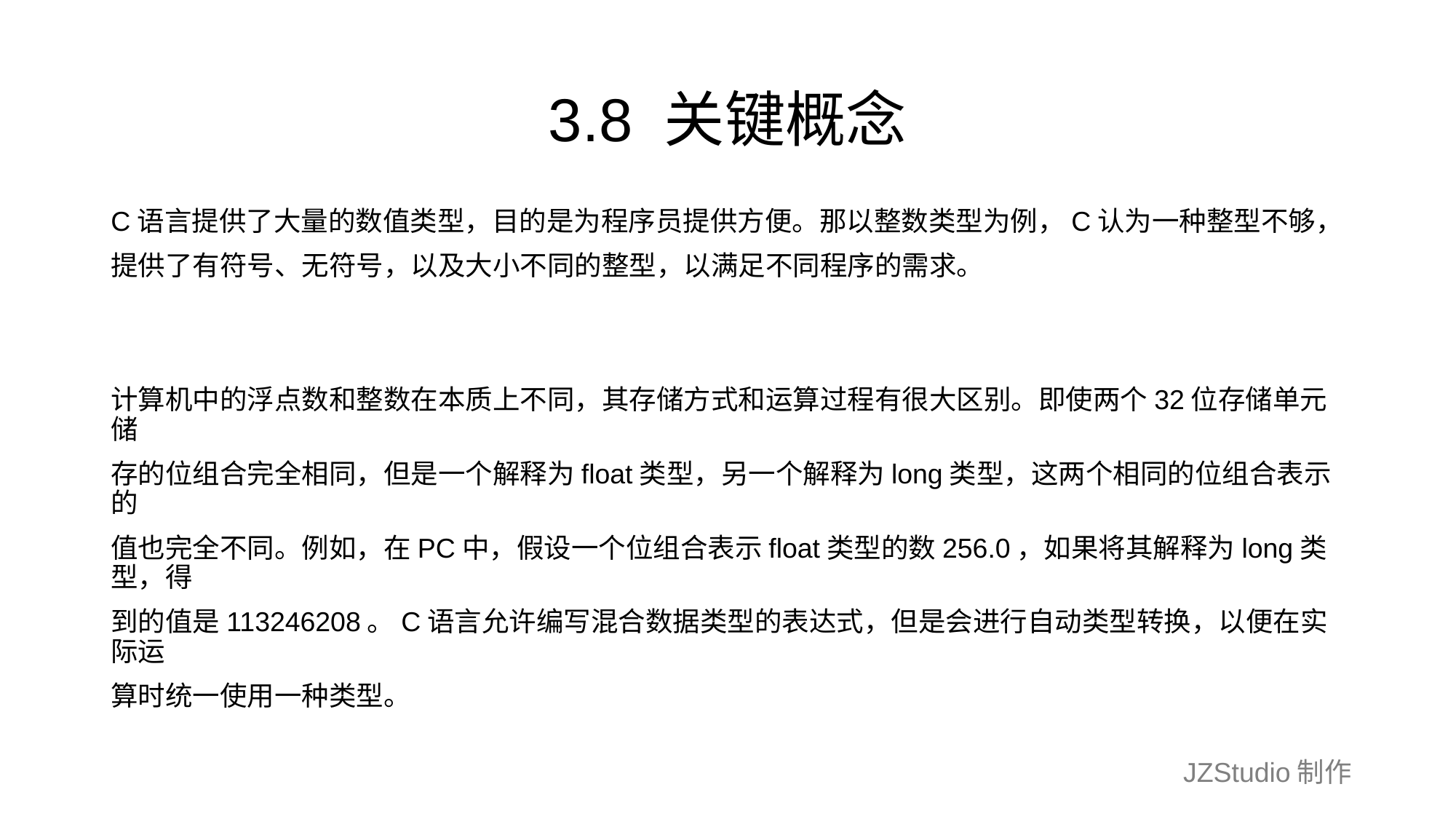

# 3.8 关键概念
C语言提供了大量的数值类型，目的是为程序员提供方便。那以整数类型为例，C认为一种整型不够，
提供了有符号、无符号，以及大小不同的整型，以满足不同程序的需求。

计算机中的浮点数和整数在本质上不同，其存储方式和运算过程有很大区别。即使两个32位存储单元储
存的位组合完全相同，但是一个解释为float类型，另一个解释为long类型，这两个相同的位组合表示的
值也完全不同。例如，在PC中，假设一个位组合表示float类型的数256.0，如果将其解释为long类型，得
到的值是113246208。C语言允许编写混合数据类型的表达式，但是会进行自动类型转换，以便在实际运
算时统一使用一种类型。